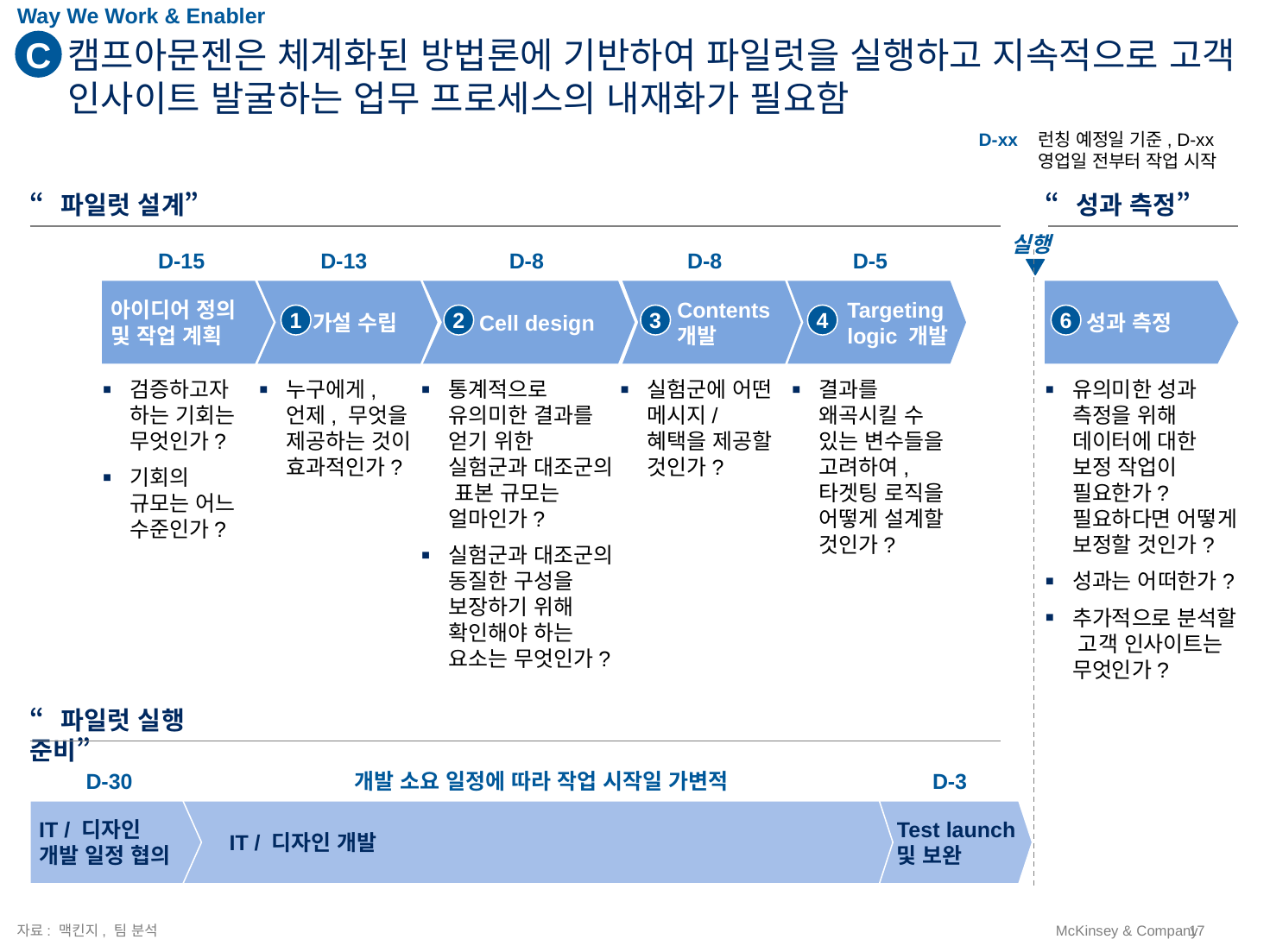

Way We Work & Enabler
C
# 캠프아문젠은 체계화된 방법론에 기반하여 파일럿을 실행하고 지속적으로 고객 인사이트 발굴하는 업무 프로세스의 내재화가 필요함
D-xx
런칭 예정일 기준, D-xx 영업일 전부터 작업 시작
“파일럿 설계”
“성과 측정”
실행
D-15
D-13
D-8
D-8
D-5

아이디어 정의 및 작업 계획
가설 수립
Cell design
Contents 개발
Targeting logic 개발
성과 측정
성과 측정
1
2
3
4
6
검증하고자 하는 기회는 무엇인가?
기회의 규모는 어느 수준인가?
누구에게, 언제, 무엇을 제공하는 것이 효과적인가?
통계적으로 유의미한 결과를 얻기 위한 실험군과 대조군의  표본 규모는 얼마인가?
실험군과 대조군의 동질한 구성을 보장하기 위해 확인해야 하는 요소는 무엇인가?
실험군에 어떤 메시지/혜택을 제공할 것인가?
결과를 왜곡시킬 수 있는 변수들을 고려하여, 타겟팅 로직을 어떻게 설계할 것인가?
유의미한 성과 측정을 위해 데이터에 대한 보정 작업이 필요한가? 필요하다면 어떻게 보정할 것인가?
성과는 어떠한가?
추가적으로 분석할  고객 인사이트는 무엇인가?
“파일럿 실행 준비”
D-30
개발 소요 일정에 따라 작업 시작일 가변적
D-3

IT / 디자인 개발 일정 협의
IT / 디자인 개발
Test launch 및 보완
자료: 맥킨지, 팀 분석